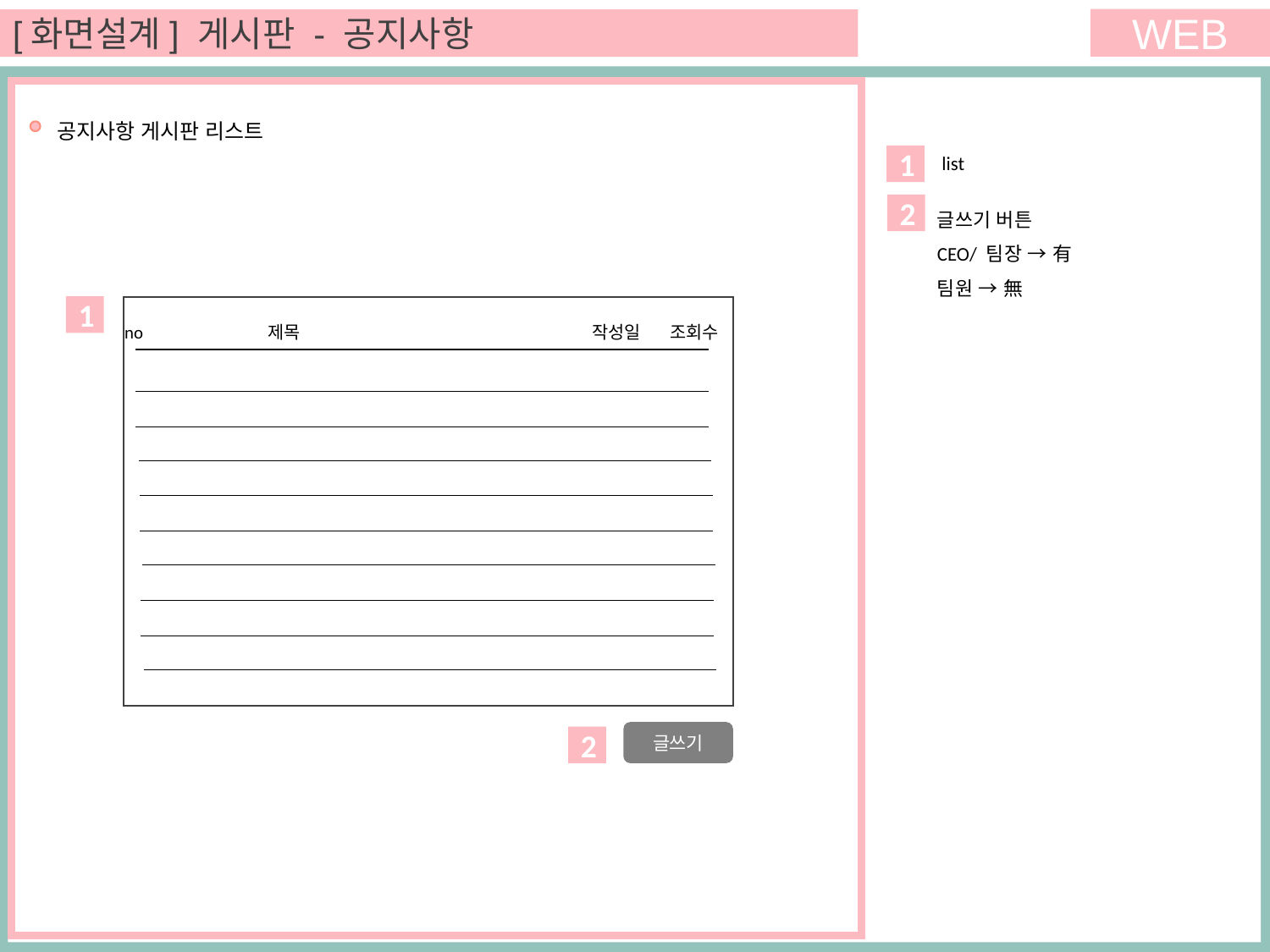

WEB
[화면설계] 게시판 - 공지사항

 공지사항 게시판 리스트

list
1
글쓰기 버튼

2
CEO/ 팀장 → 有
팀원 → 無
1

no                              제목                                                            작성일      조회수
글쓰기
2